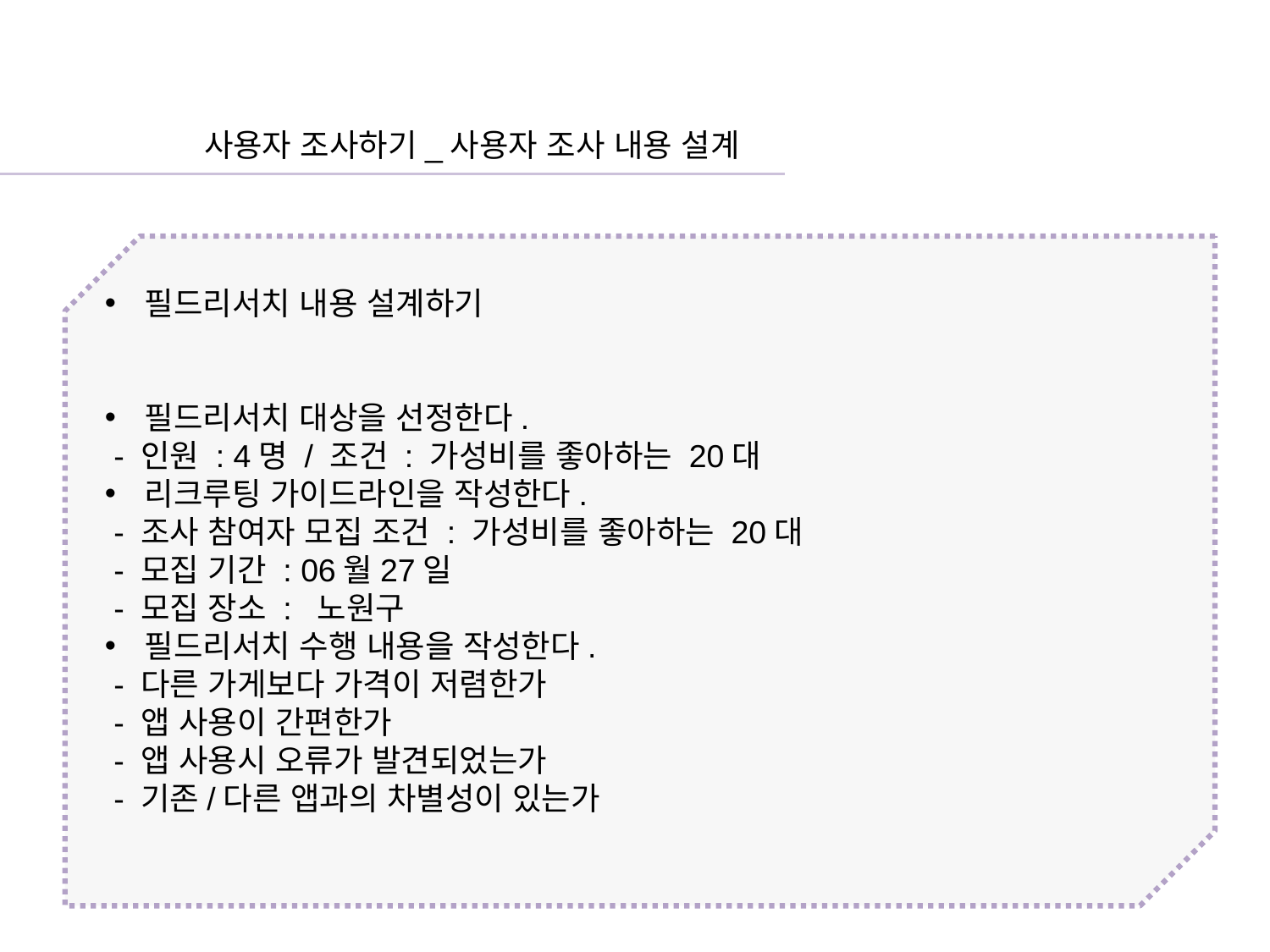

사용자 조사하기_사용자 조사 내용 설계

필드리서치 내용 설계하기

필드리서치 대상을 선정한다.
 - 인원 : 4명 / 조건 : 가성비를 좋아하는 20대
리크루팅 가이드라인을 작성한다.
 - 조사 참여자 모집 조건 : 가성비를 좋아하는 20대
 - 모집 기간 : 06월27일
 - 모집 장소 :  노원구
필드리서치 수행 내용을 작성한다.
 - 다른 가게보다 가격이 저렴한가
 - 앱 사용이 간편한가
 - 앱 사용시 오류가 발견되었는가
 - 기존/다른 앱과의 차별성이 있는가